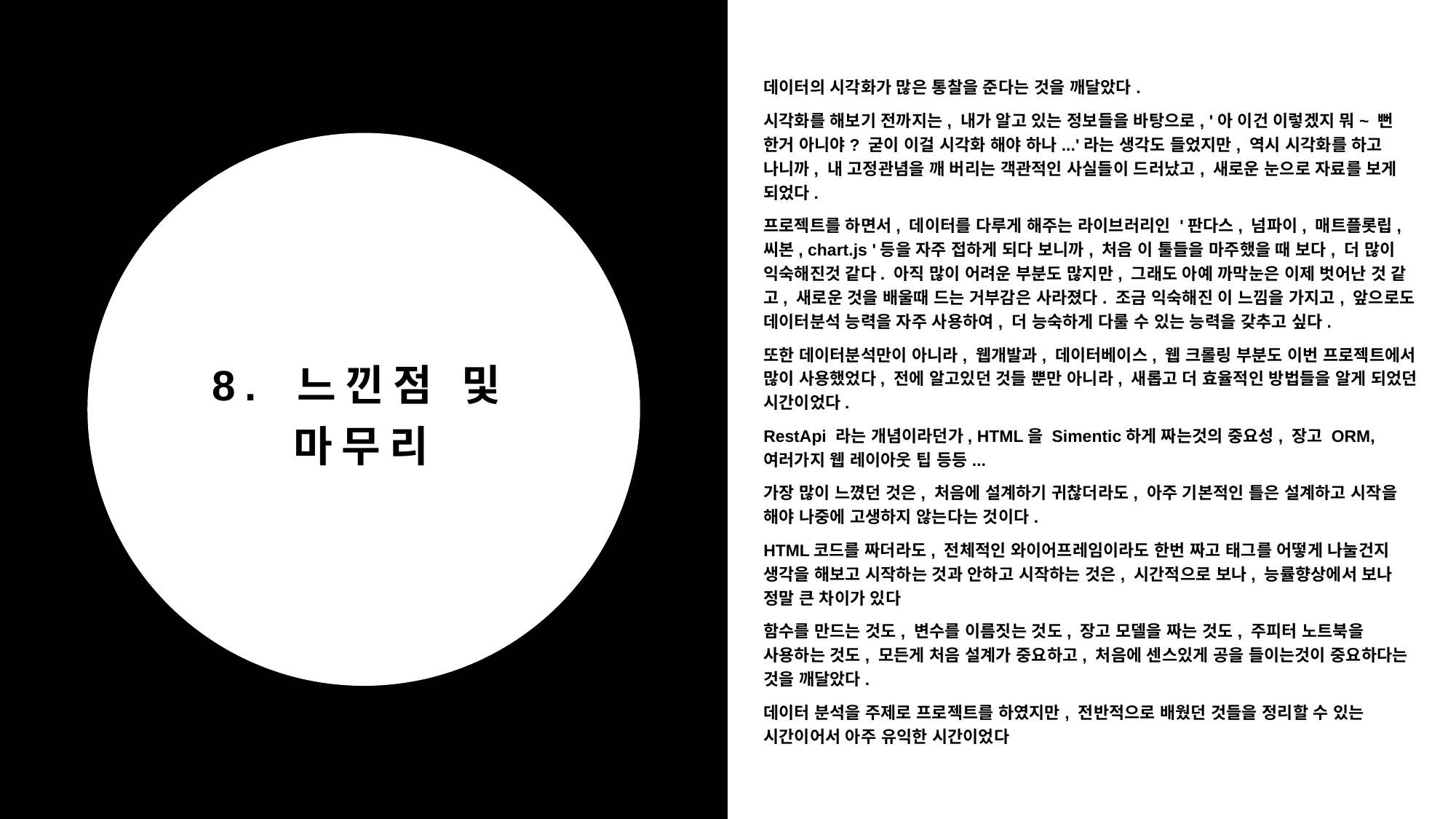

데이터의 시각화가 많은 통찰을 준다는 것을 깨달았다.
시각화를 해보기 전까지는, 내가 알고 있는 정보들을 바탕으로, '아 이건 이렇겠지 뭐~ 뻔 한거 아니야? 굳이 이걸 시각화 해야 하나...'라는 생각도 들었지만, 역시 시각화를 하고 나니까, 내 고정관념을 깨 버리는 객관적인 사실들이 드러났고, 새로운 눈으로 자료를 보게 되었다.
프로젝트를 하면서, 데이터를 다루게 해주는 라이브러리인 '판다스, 넘파이, 매트플롯립, 씨본, chart.js '등을 자주 접하게 되다 보니까, 처음 이 툴들을 마주했을 때 보다, 더 많이 익숙해진것 같다. 아직 많이 어려운 부분도 많지만, 그래도 아예 까막눈은 이제 벗어난 것 같고, 새로운 것을 배울때 드는 거부감은 사라졌다. 조금 익숙해진 이 느낌을 가지고, 앞으로도 데이터분석 능력을 자주 사용하여, 더 능숙하게 다룰 수 있는 능력을 갖추고 싶다.
또한 데이터분석만이 아니라, 웹개발과, 데이터베이스, 웹 크롤링 부분도 이번 프로젝트에서 많이 사용했었다, 전에 알고있던 것들 뿐만 아니라, 새롭고 더 효율적인 방법들을 알게 되었던 시간이었다.
RestApi 라는 개념이라던가, HTML을 Simentic하게 짜는것의 중요성, 장고 ORM, 여러가지 웹 레이아웃 팁 등등...
가장 많이 느꼈던 것은, 처음에 설계하기 귀찮더라도, 아주 기본적인 틀은 설계하고 시작을 해야 나중에 고생하지 않는다는 것이다.
HTML코드를 짜더라도, 전체적인 와이어프레임이라도 한번 짜고 태그를 어떻게 나눌건지 생각을 해보고 시작하는 것과 안하고 시작하는 것은, 시간적으로 보나, 능률향상에서 보나 정말 큰 차이가 있다
함수를 만드는 것도, 변수를 이름짓는 것도, 장고 모델을 짜는 것도, 주피터 노트북을 사용하는 것도, 모든게 처음 설계가 중요하고, 처음에 센스있게 공을 들이는것이 중요하다는 것을 깨달았다.
데이터 분석을 주제로 프로젝트를 하였지만, 전반적으로 배웠던 것들을 정리할 수 있는 시간이어서 아주 유익한 시간이었다

# 8. 느낀점 및 마무리